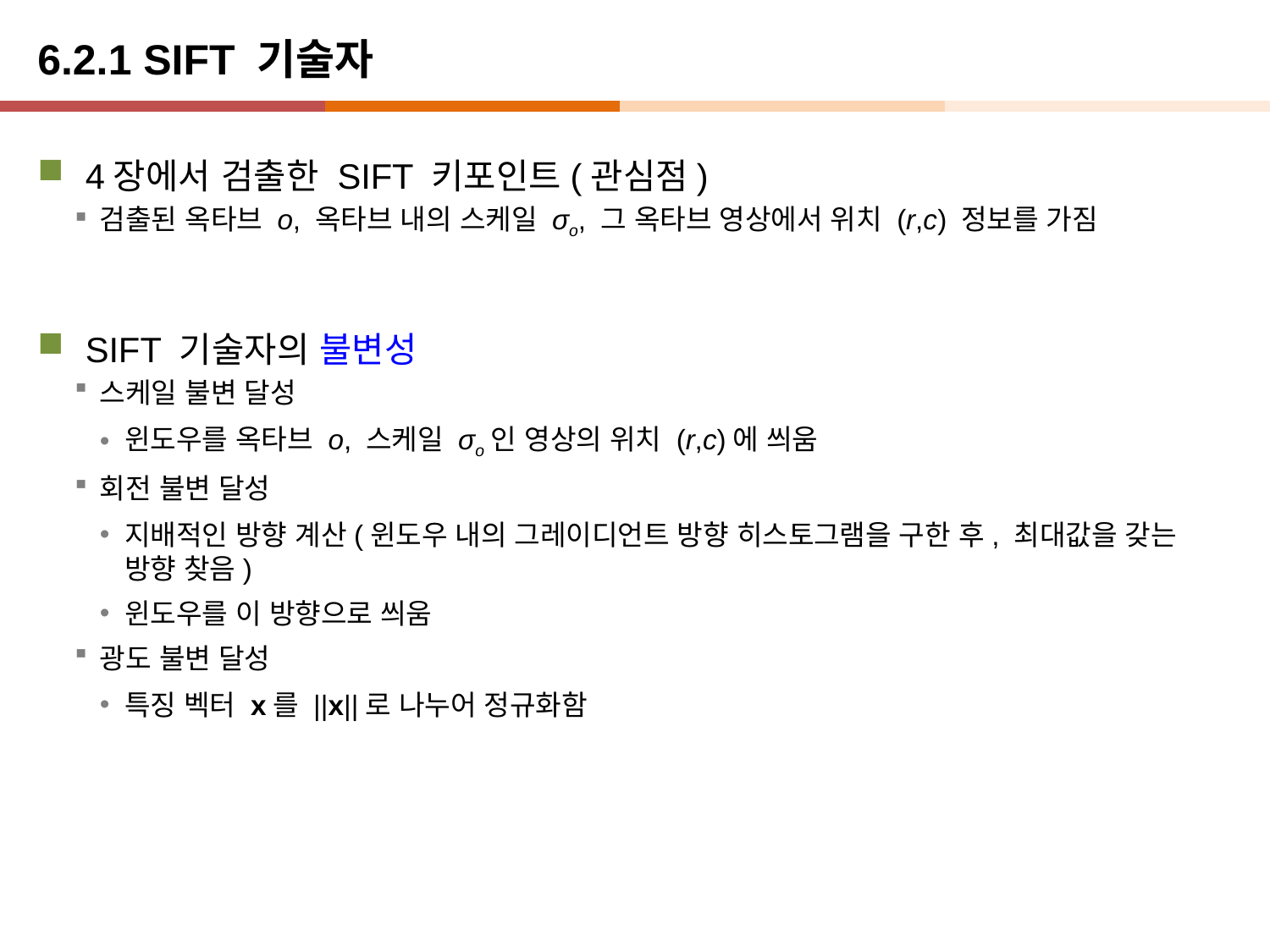

# 6.2.1 SIFT 기술자
4장에서 검출한 SIFT 키포인트(관심점)
검출된 옥타브 o, 옥타브 내의 스케일 σo, 그 옥타브 영상에서 위치 (r,c) 정보를 가짐

SIFT 기술자의 불변성
스케일 불변 달성
윈도우를 옥타브 o, 스케일 σo인 영상의 위치 (r,c)에 씌움
회전 불변 달성
지배적인 방향 계산(윈도우 내의 그레이디언트 방향 히스토그램을 구한 후, 최대값을 갖는 방향 찾음)
윈도우를 이 방향으로 씌움
광도 불변 달성
특징 벡터 x를 ||x||로 나누어 정규화함